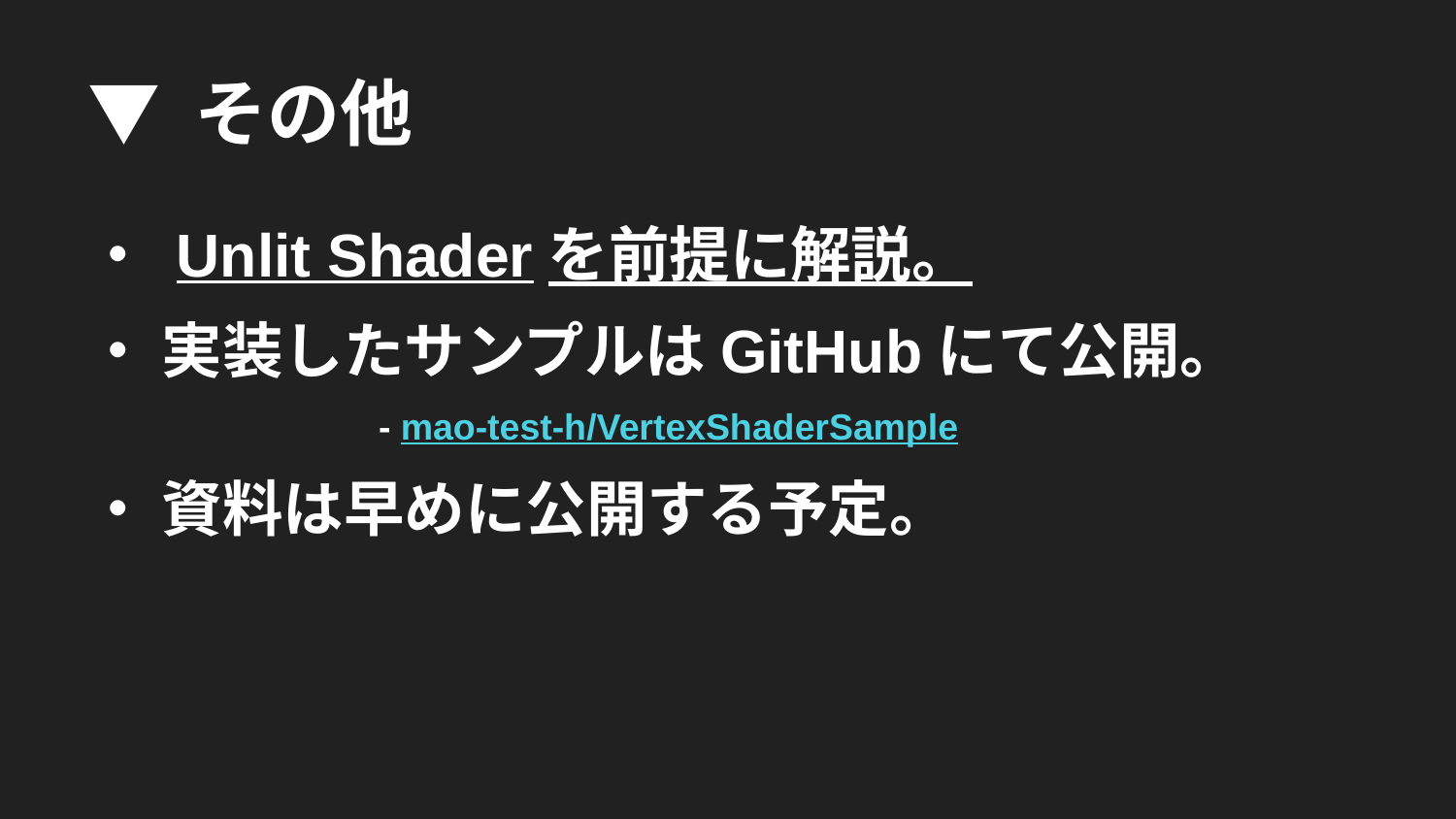

▼ その他
・ Unlit Shaderを前提に解説。
・ 実装したサンプルはGitHubにて公開。
		- mao-test-h/VertexShaderSample
・ 資料は早めに公開する予定。